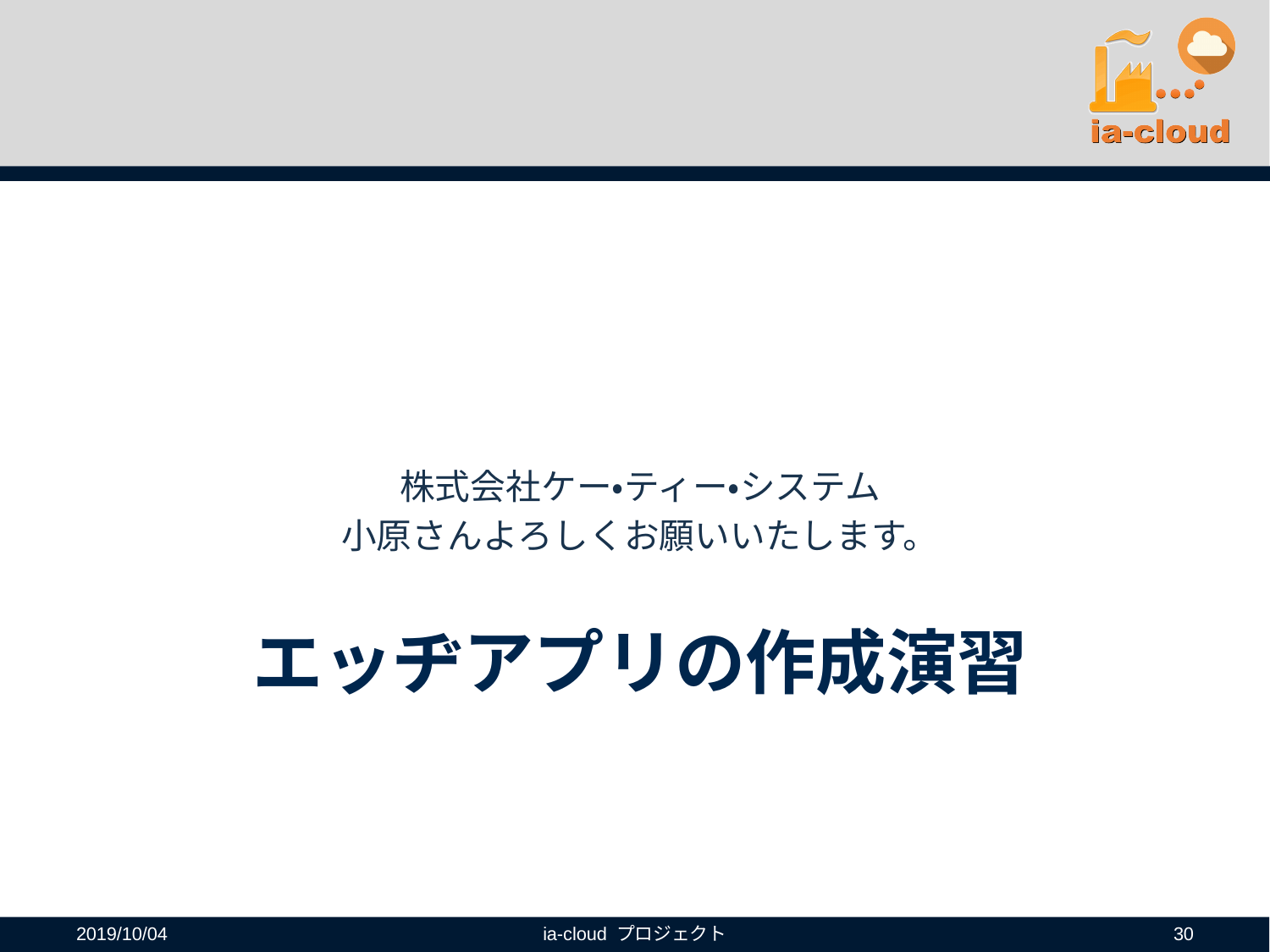

株式会社ケー・ティー・システム
小原さんよろしくお願いいたします。

# エッヂアプリの作成演習
2019/10/04
ia-cloud プロジェクト
30